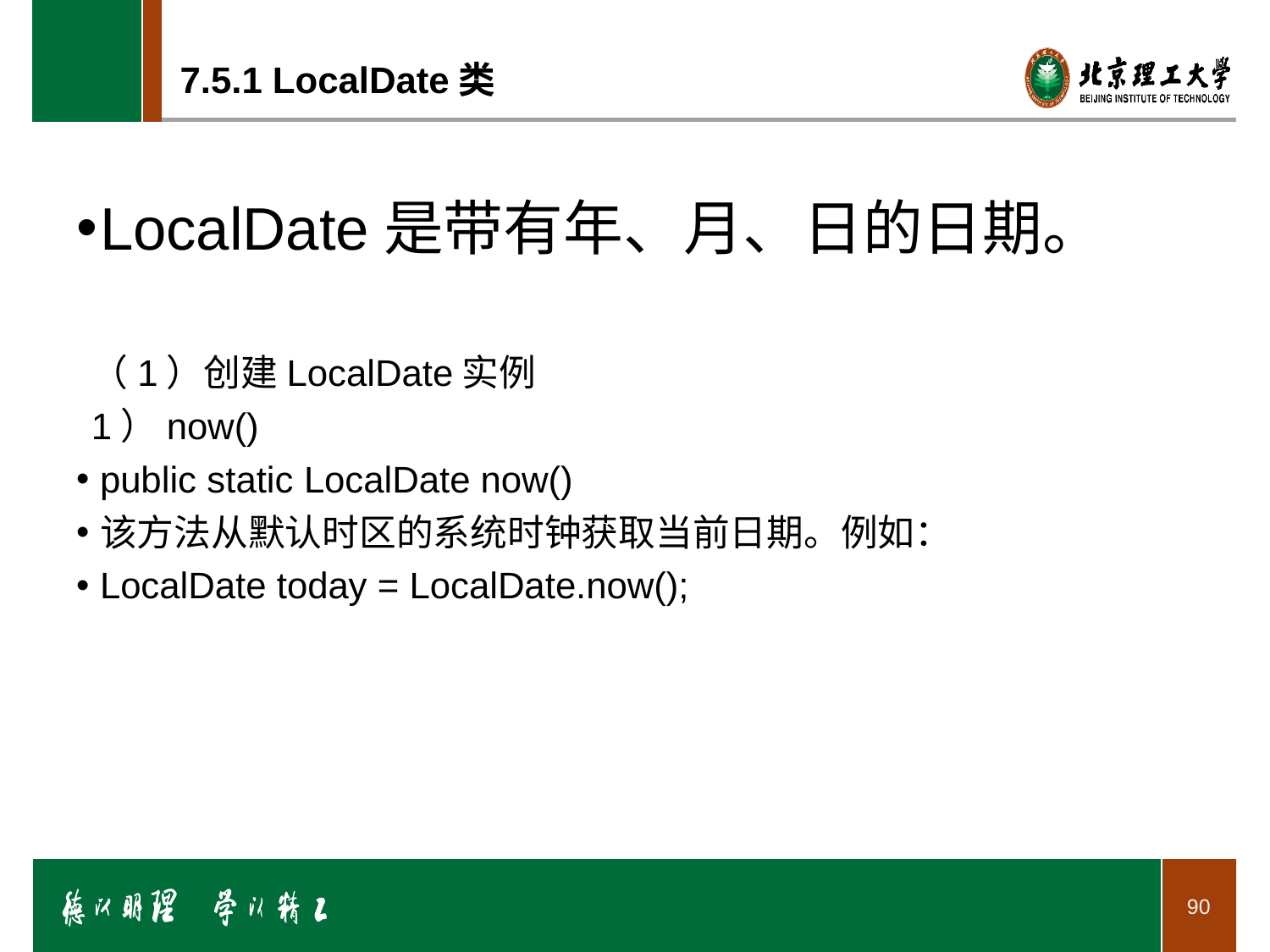

# 7.5.1 LocalDate类
LocalDate是带有年、月、日的日期。

（1）创建LocalDate实例
1）now()
public static LocalDate now()
该方法从默认时区的系统时钟获取当前日期。例如：
LocalDate today = LocalDate.now();